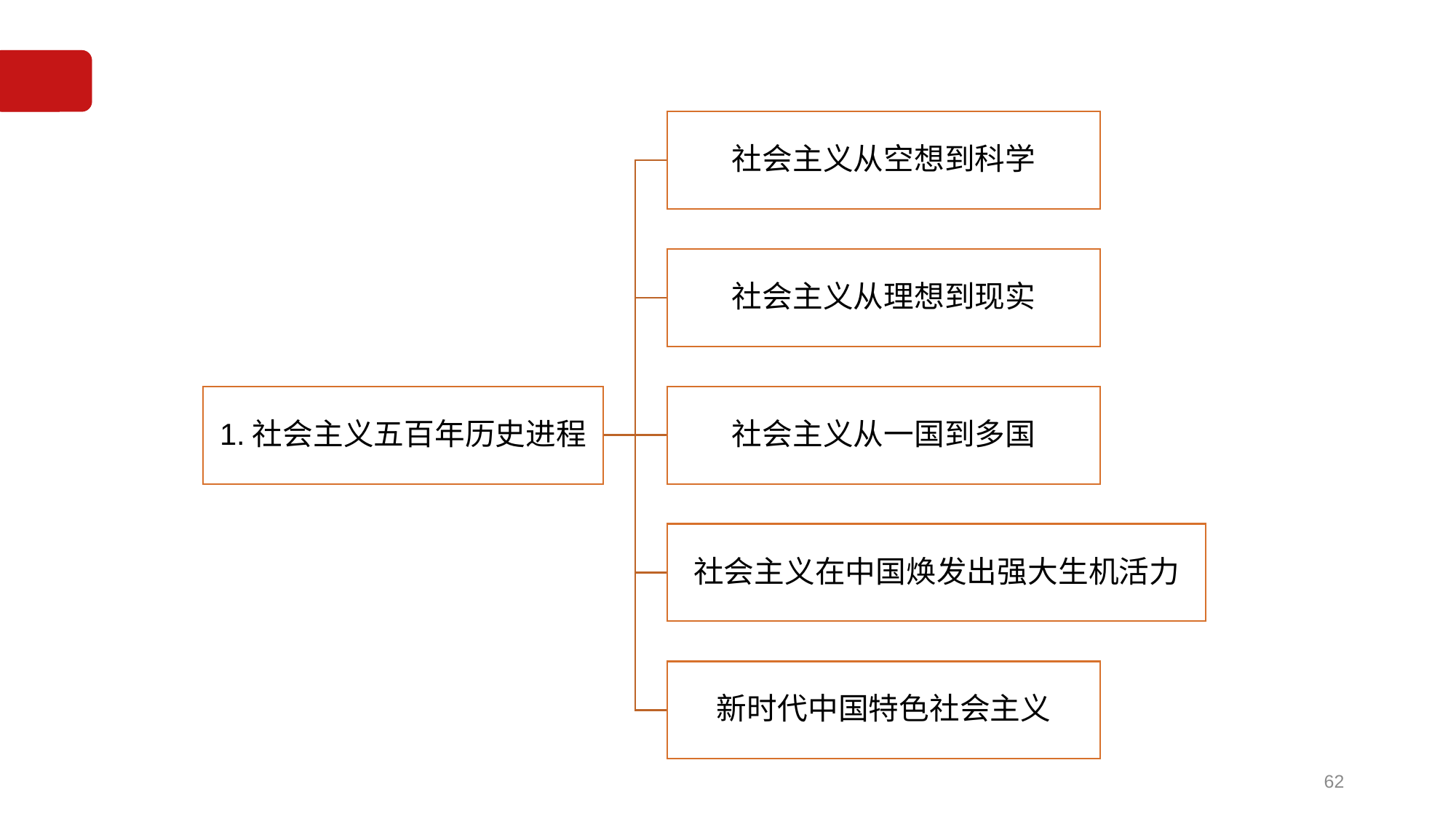

1.社会主义五百年历史进程
社会主义从空想到科学
社会主义从理想到现实
社会主义从一国到多国
社会主义在中国焕发出强大生机活力
新时代中国特色社会主义
62